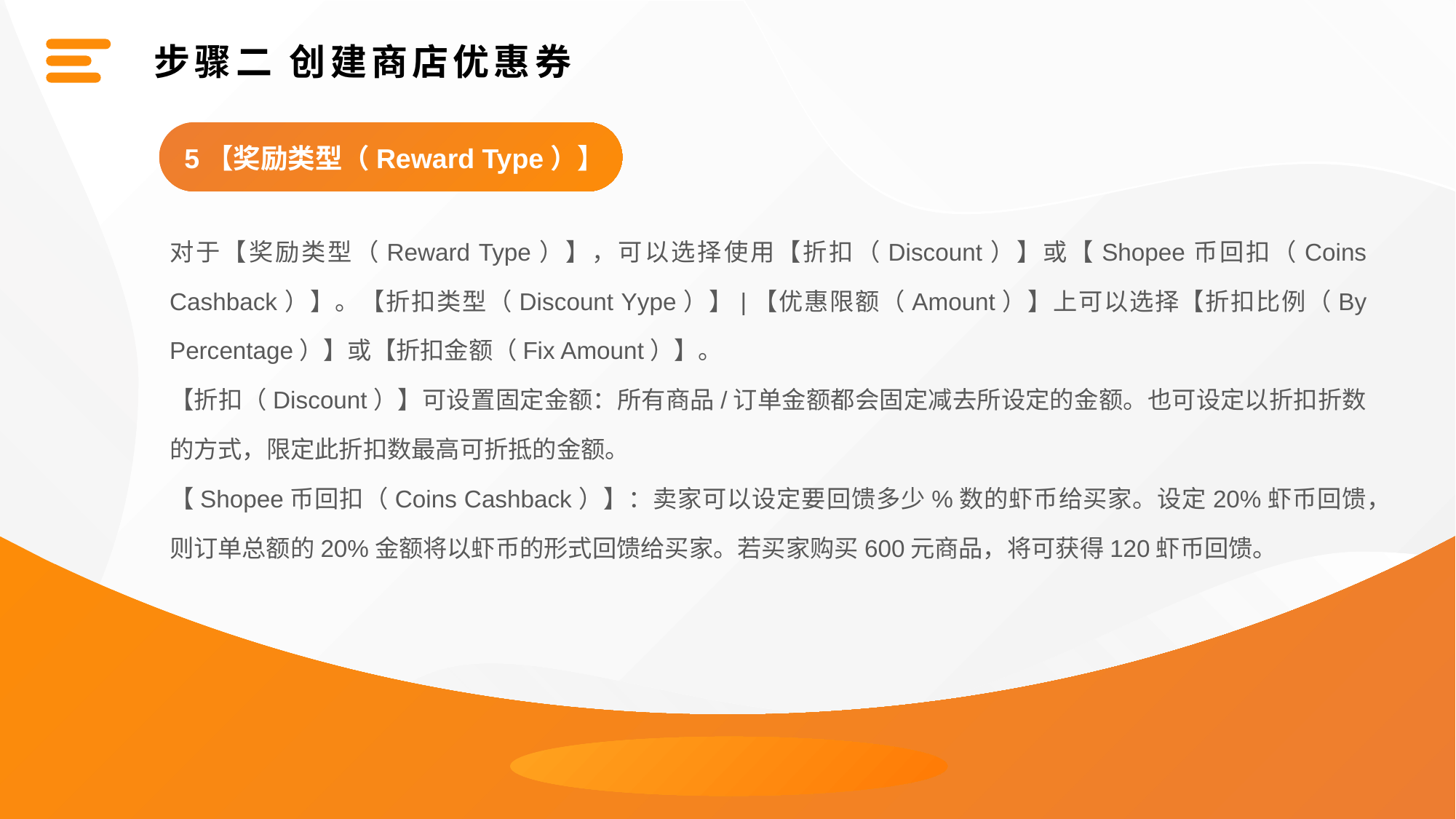

步骤二 创建商店优惠券

5【奖励类型（Reward Type）】
对于【奖励类型（Reward Type）】，可以选择使用【折扣（Discount）】或【Shopee币回扣（Coins Cashback）】。【折扣类型（Discount Yype）】|【优惠限额（Amount）】上可以选择【折扣比例（By Percentage）】或【折扣金额（Fix Amount）】。
【折扣（Discount）】可设置固定金额：所有商品/订单金额都会固定减去所设定的金额。也可设定以折扣折数的方式，限定此折扣数最高可折抵的金额。
【Shopee币回扣（Coins Cashback）】：卖家可以设定要回馈多少%数的虾币给买家。设定20%虾币回馈，则订单总额的20%金额将以虾币的形式回馈给买家。若买家购买600元商品，将可获得120虾币回馈。